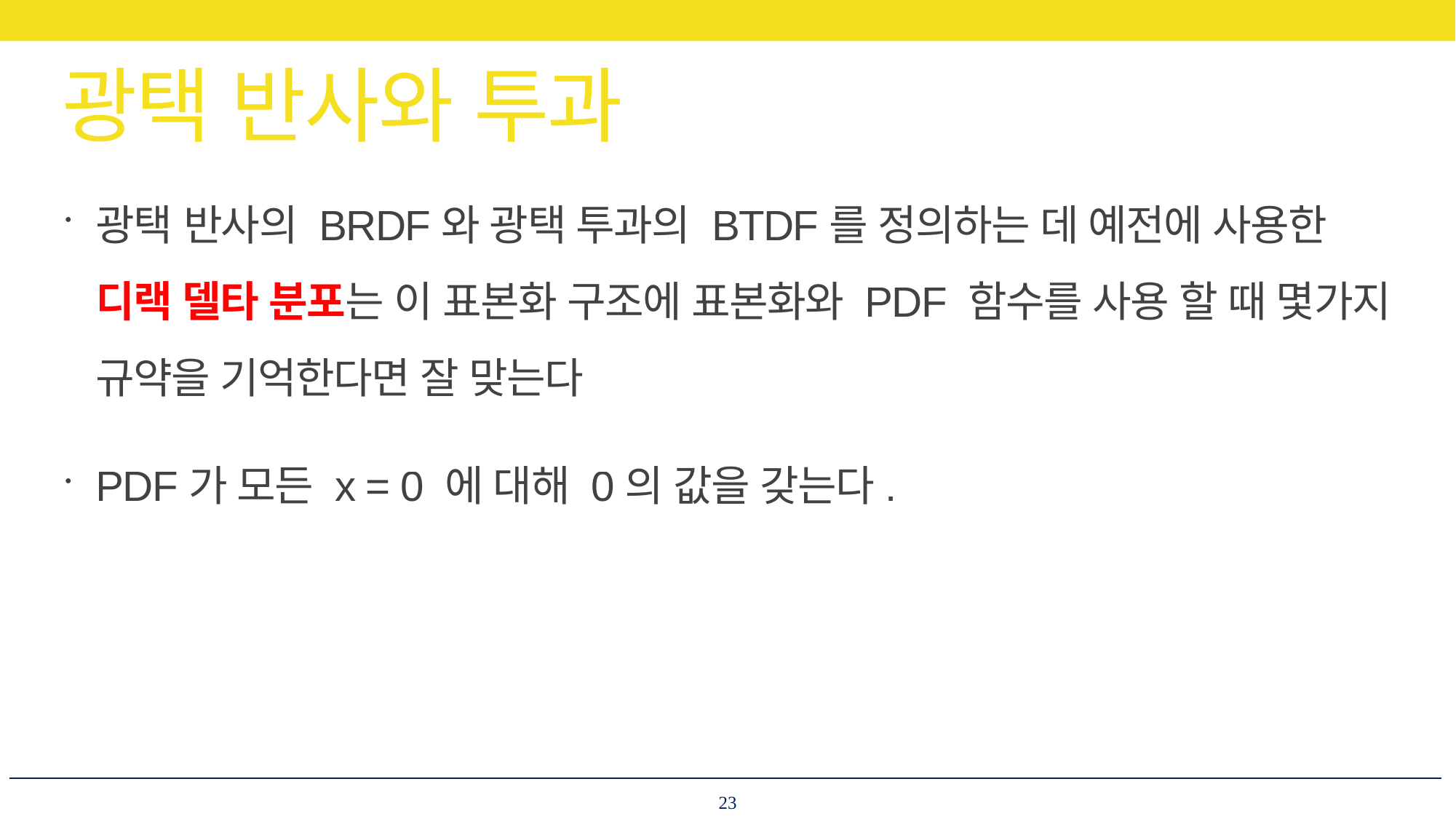

# 광택 반사와 투과
광택 반사의 BRDF와 광택 투과의 BTDF를 정의하는 데 예전에 사용한 디랙 델타 분포는 이 표본화 구조에 표본화와 PDF 함수를 사용 할 때 몇가지 규약을 기억한다면 잘 맞는다

PDF가 모든 x = 0 에 대해 0의 값을 갖는다.

23